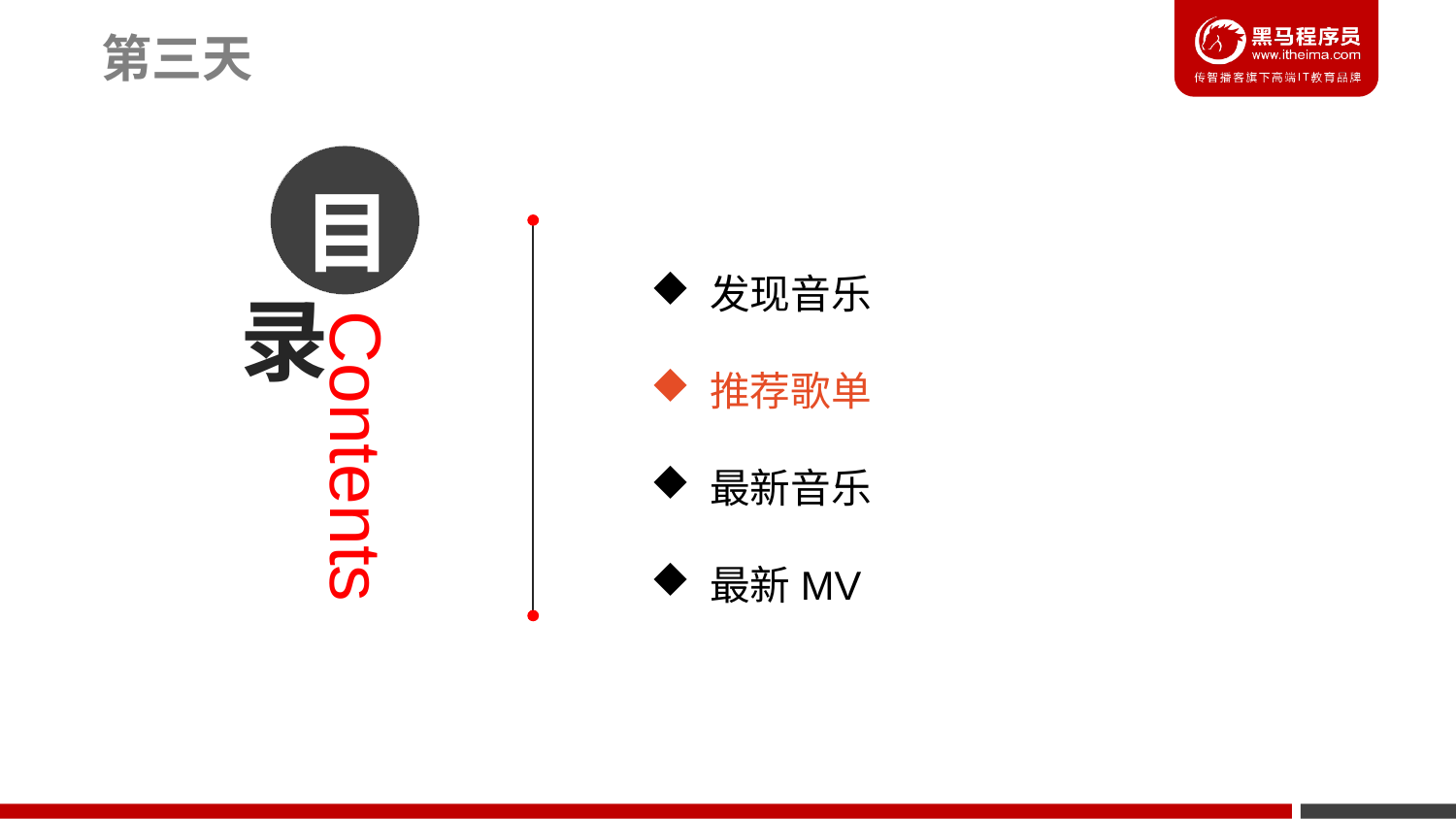

第三天
目
 发现音乐
 推荐歌单
 最新音乐
 最新MV

录
Contents